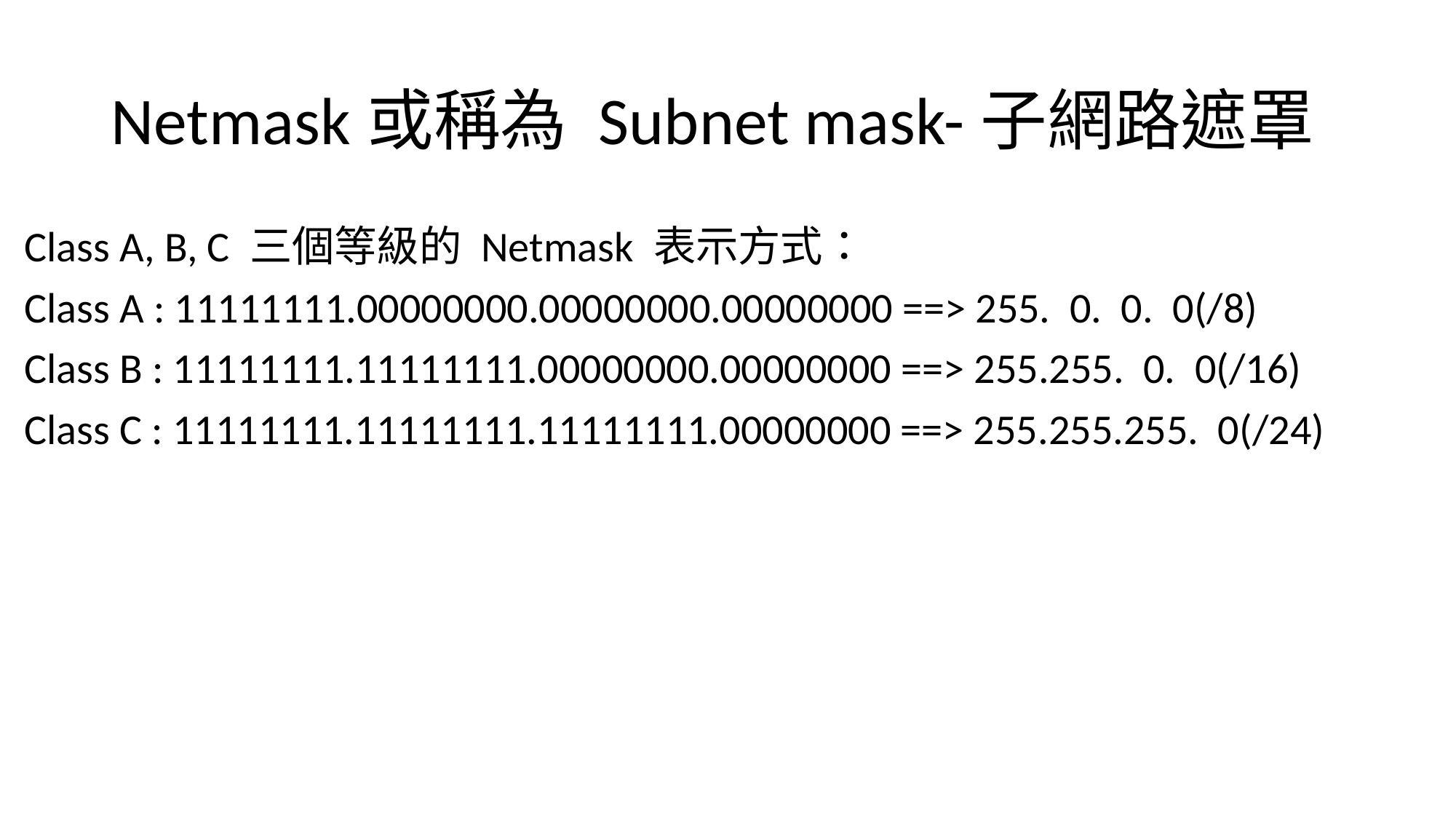

# Netmask或稱為 Subnet mask-子網路遮罩
Class A, B, C 三個等級的 Netmask 表示方式：
Class A : 11111111.00000000.00000000.00000000 ==> 255.  0.  0.  0(/8)
Class B : 11111111.11111111.00000000.00000000 ==> 255.255.  0.  0(/16)
Class C : 11111111.11111111.11111111.00000000 ==> 255.255.255.  0(/24)